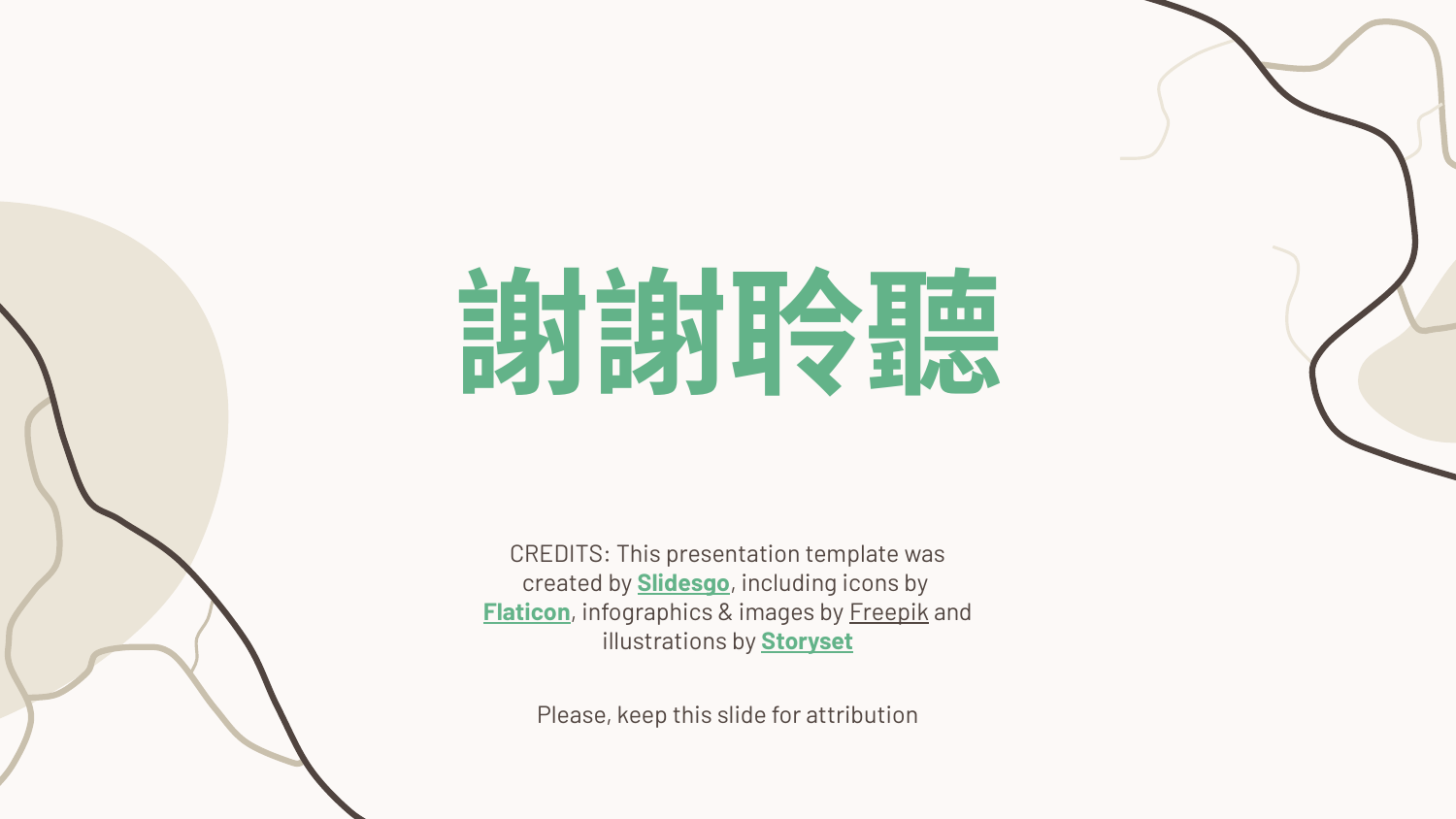

# 謝謝聆聽
Please, keep this slide for attribution